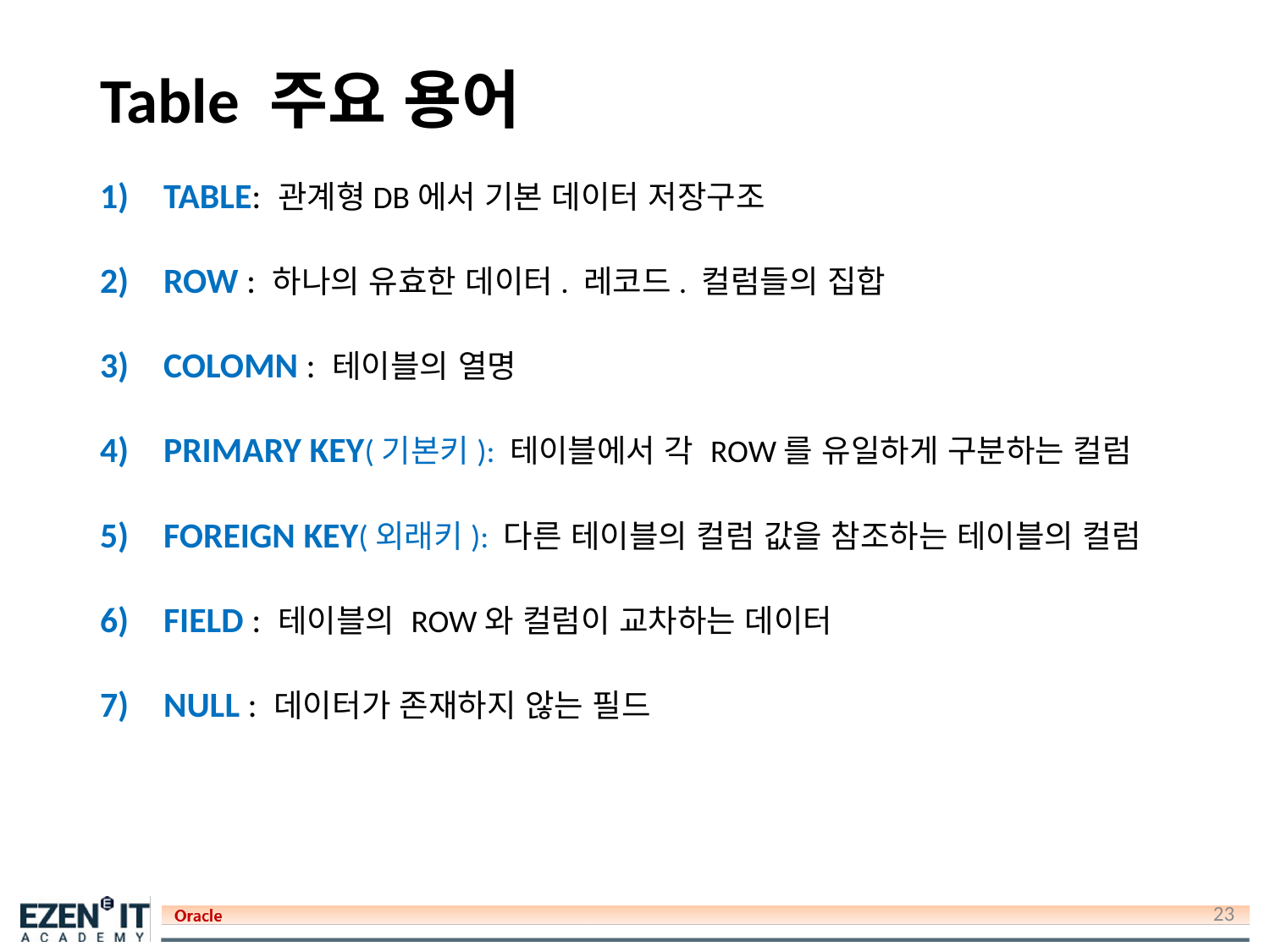

# Table 주요 용어
TABLE: 관계형DB에서 기본 데이터 저장구조
ROW : 하나의 유효한 데이터. 레코드. 컬럼들의 집합
COLOMN : 테이블의 열명
PRIMARY KEY(기본키): 테이블에서 각 ROW를 유일하게 구분하는 컬럼
FOREIGN KEY(외래키): 다른 테이블의 컬럼 값을 참조하는 테이블의 컬럼
FIELD : 테이블의 ROW와 컬럼이 교차하는 데이터
NULL : 데이터가 존재하지 않는 필드
23